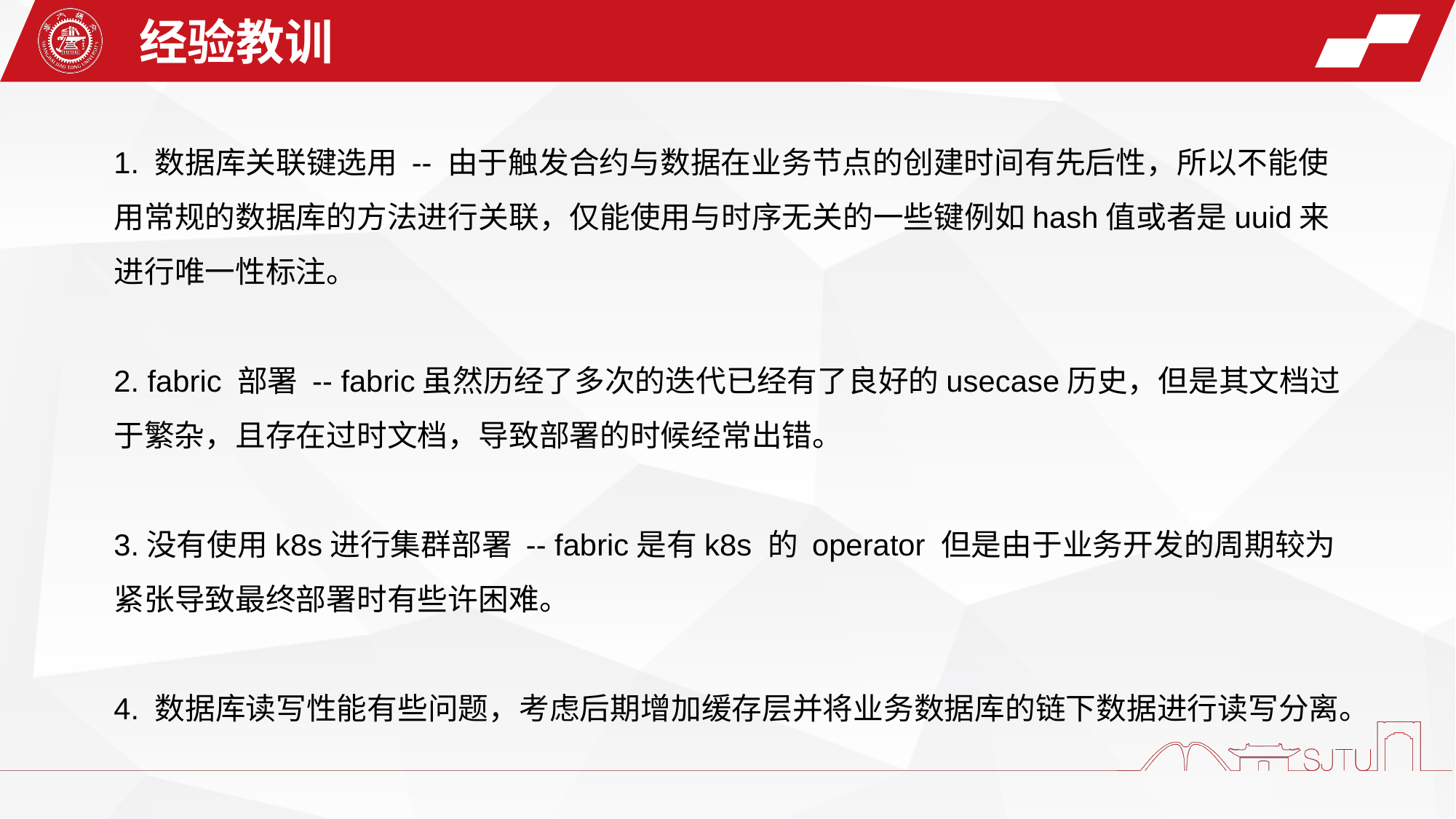

经验教训
1. 数据库关联键选用 -- 由于触发合约与数据在业务节点的创建时间有先后性，所以不能使用常规的数据库的方法进行关联，仅能使用与时序无关的一些键例如hash值或者是uuid来进行唯一性标注。

2. fabric 部署 -- fabric虽然历经了多次的迭代已经有了良好的usecase历史，但是其文档过于繁杂，且存在过时文档，导致部署的时候经常出错。

3.没有使用k8s进行集群部署 -- fabric是有k8s 的 operator 但是由于业务开发的周期较为紧张导致最终部署时有些许困难。

4. 数据库读写性能有些问题，考虑后期增加缓存层并将业务数据库的链下数据进行读写分离。